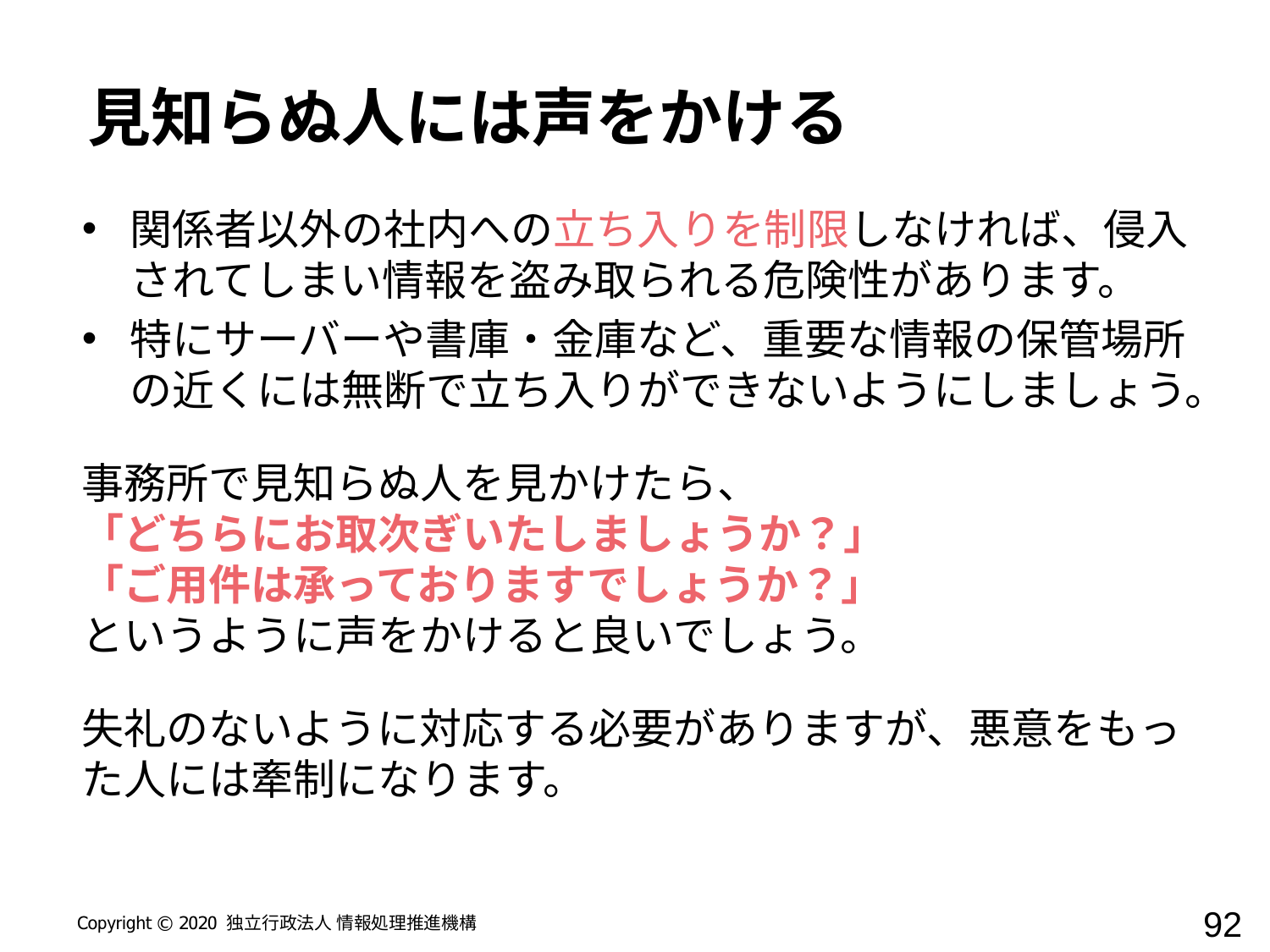

見知らぬ人には声をかける
関係者以外の社内への立ち入りを制限しなければ、侵入されてしまい情報を盗み取られる危険性があります。
特にサーバーや書庫・金庫など、重要な情報の保管場所の近くには無断で立ち入りができないようにしましょう。
事務所で見知らぬ人を見かけたら、
「どちらにお取次ぎいたしましょうか？」
「ご用件は承っておりますでしょうか？」
というように声をかけると良いでしょう。
失礼のないように対応する必要がありますが、悪意をもった人には牽制になります。